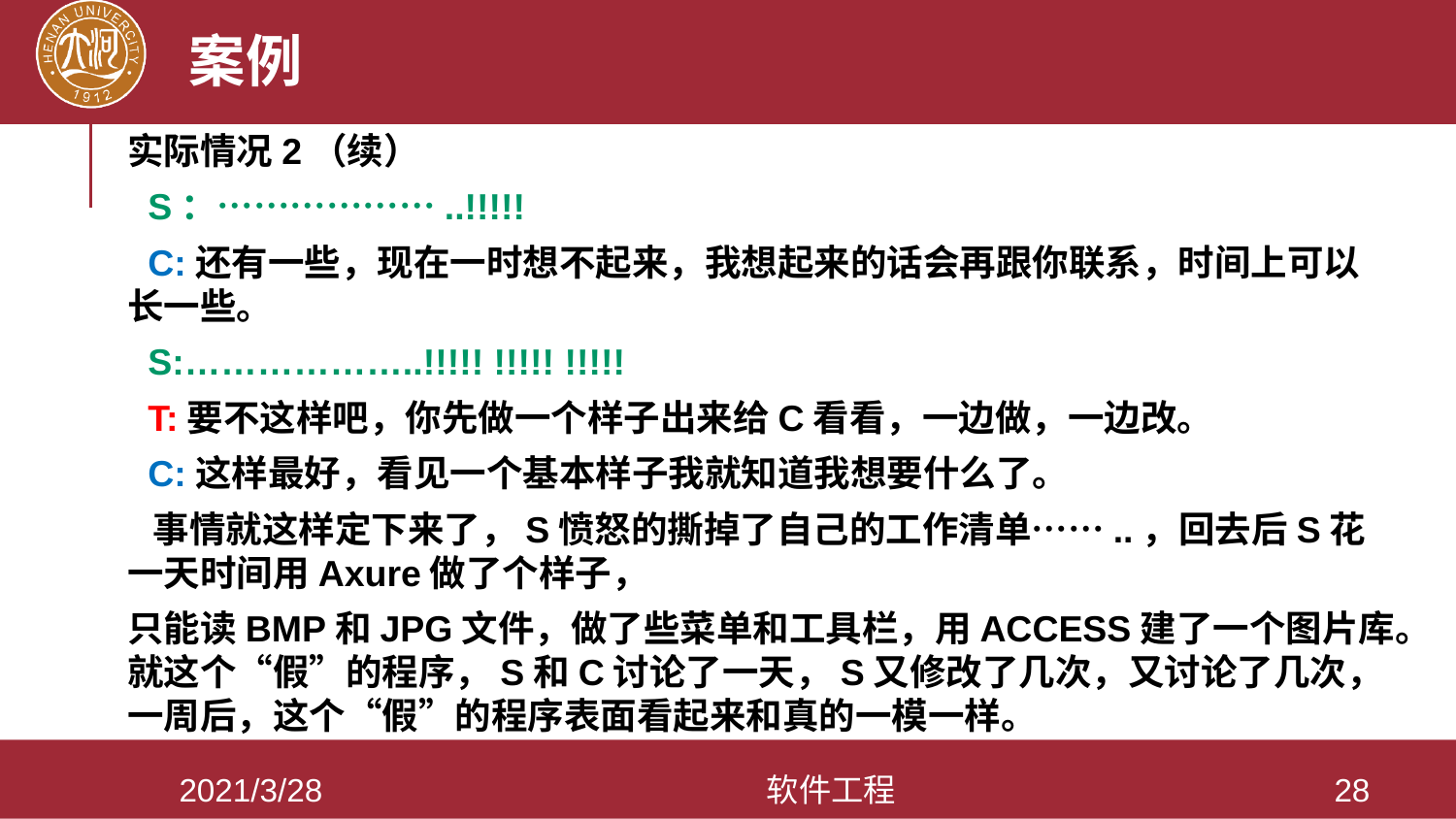

案例
实际情况2（续）
  S：………………..!!!!!
  C:还有一些，现在一时想不起来，我想起来的话会再跟你联系，时间上可以长一些。
  S:………………..!!!!! !!!!! !!!!!
  T:要不这样吧，你先做一个样子出来给C看看，一边做，一边改。
  C:这样最好，看见一个基本样子我就知道我想要什么了。
  事情就这样定下来了，S愤怒的撕掉了自己的工作清单……..，回去后S花一天时间用Axure做了个样子，
只能读BMP和JPG文件，做了些菜单和工具栏，用ACCESS建了一个图片库。就这个“假”的程序，S和C讨论了一天，S又修改了几次，又讨论了几次，一周后，这个“假”的程序表面看起来和真的一模一样。
2021/3/28
软件工程
28